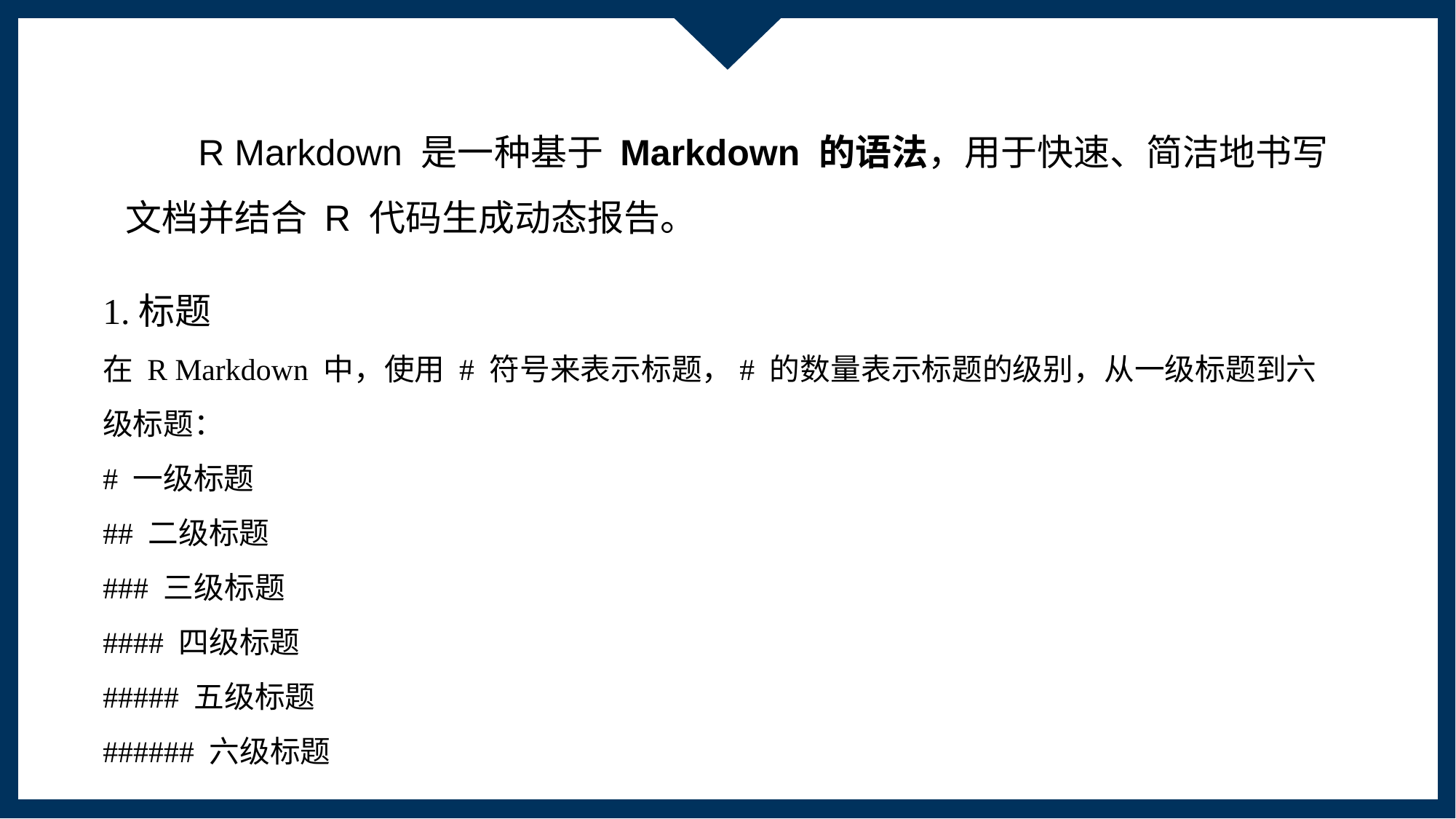

R Markdown 是一种基于 Markdown 的语法，用于快速、简洁地书写文档并结合 R 代码生成动态报告。
1.标题
在 R Markdown 中，使用 # 符号来表示标题，# 的数量表示标题的级别，从一级标题到六级标题：
# 一级标题
## 二级标题
### 三级标题
#### 四级标题
##### 五级标题
###### 六级标题